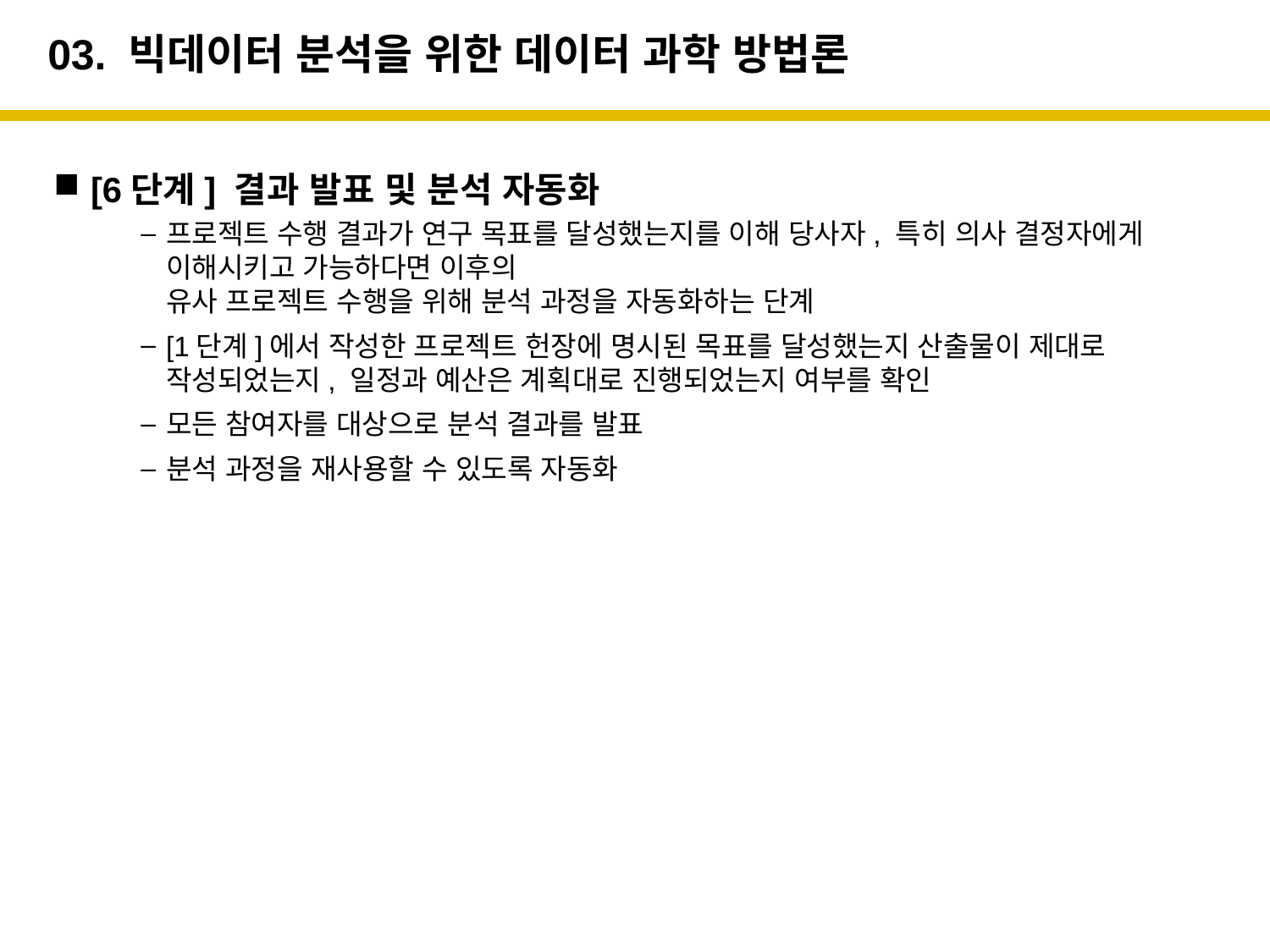

# 03. 빅데이터 분석을 위한 데이터 과학 방법론
[6단계] 결과 발표 및 분석 자동화
프로젝트 수행 결과가 연구 목표를 달성했는지를 이해 당사자, 특히 의사 결정자에게 이해시키고 가능하다면 이후의
유사 프로젝트 수행을 위해 분석 과정을 자동화하는 단계
[1단계]에서 작성한 프로젝트 헌장에 명시된 목표를 달성했는지 산출물이 제대로 작성되었는지, 일정과 예산은 계획대로 진행되었는지 여부를 확인
모든 참여자를 대상으로 분석 결과를 발표
분석 과정을 재사용할 수 있도록 자동화